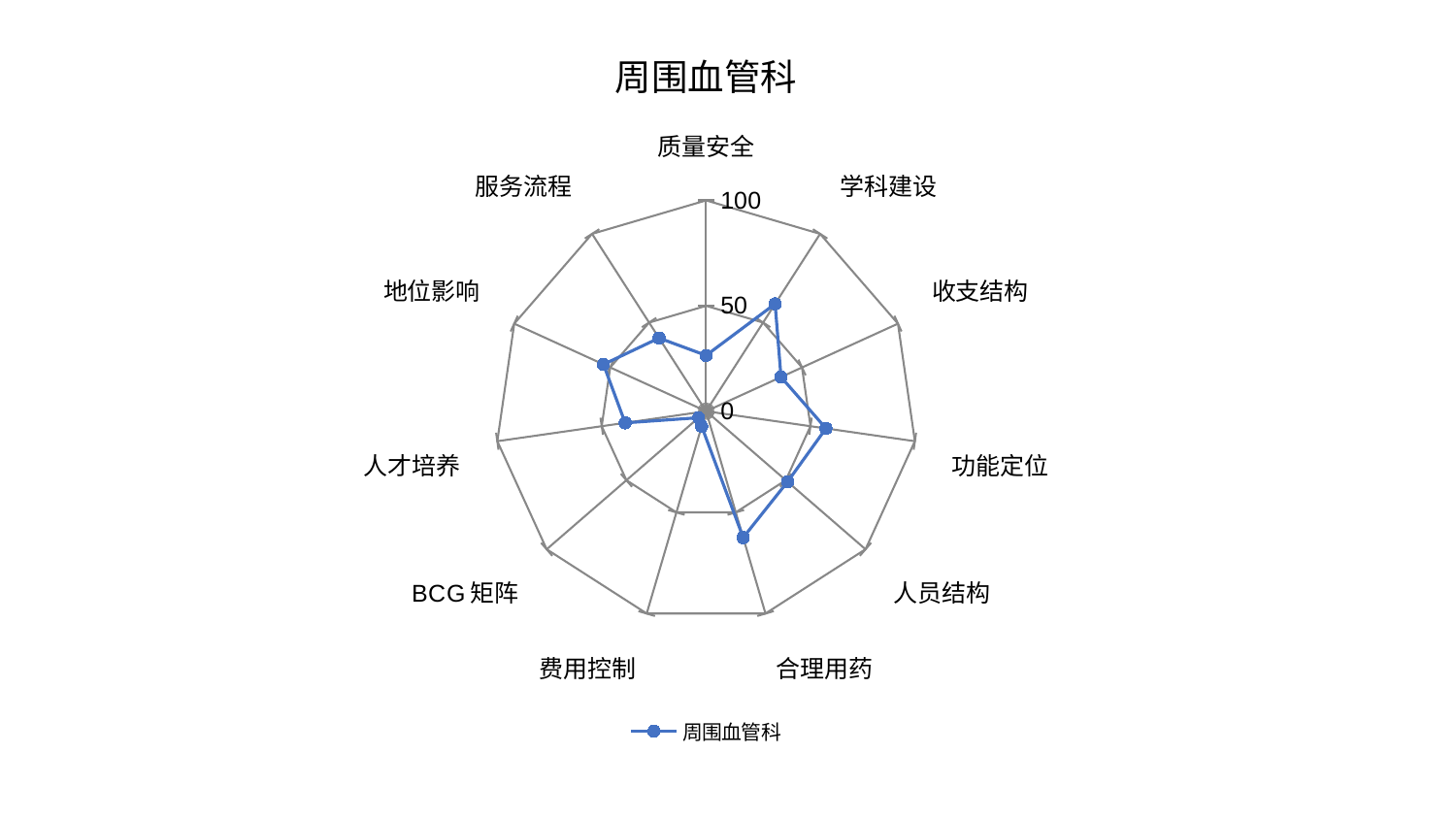

### Chart: 周围血管科

| Category | 周围血管科 |
|---|---|
| 质量安全 | 26.475806502247956 |
| 学科建设 | 60.53007814235077 |
| 收支结构 | 39.06039160320163 |
| 功能定位 | 57.40592002883682 |
| 人员结构 | 51.10686376930078 |
| 合理用药 | 62.44215190610538 |
| 费用控制 | 7.476840279386386 |
| BCG矩阵 | 4.710300936931973 |
| 人才培养 | 38.78107855045791 |
| 地位影响 | 53.48274610667647 |
| 服务流程 | 41.27935225413546 |
136